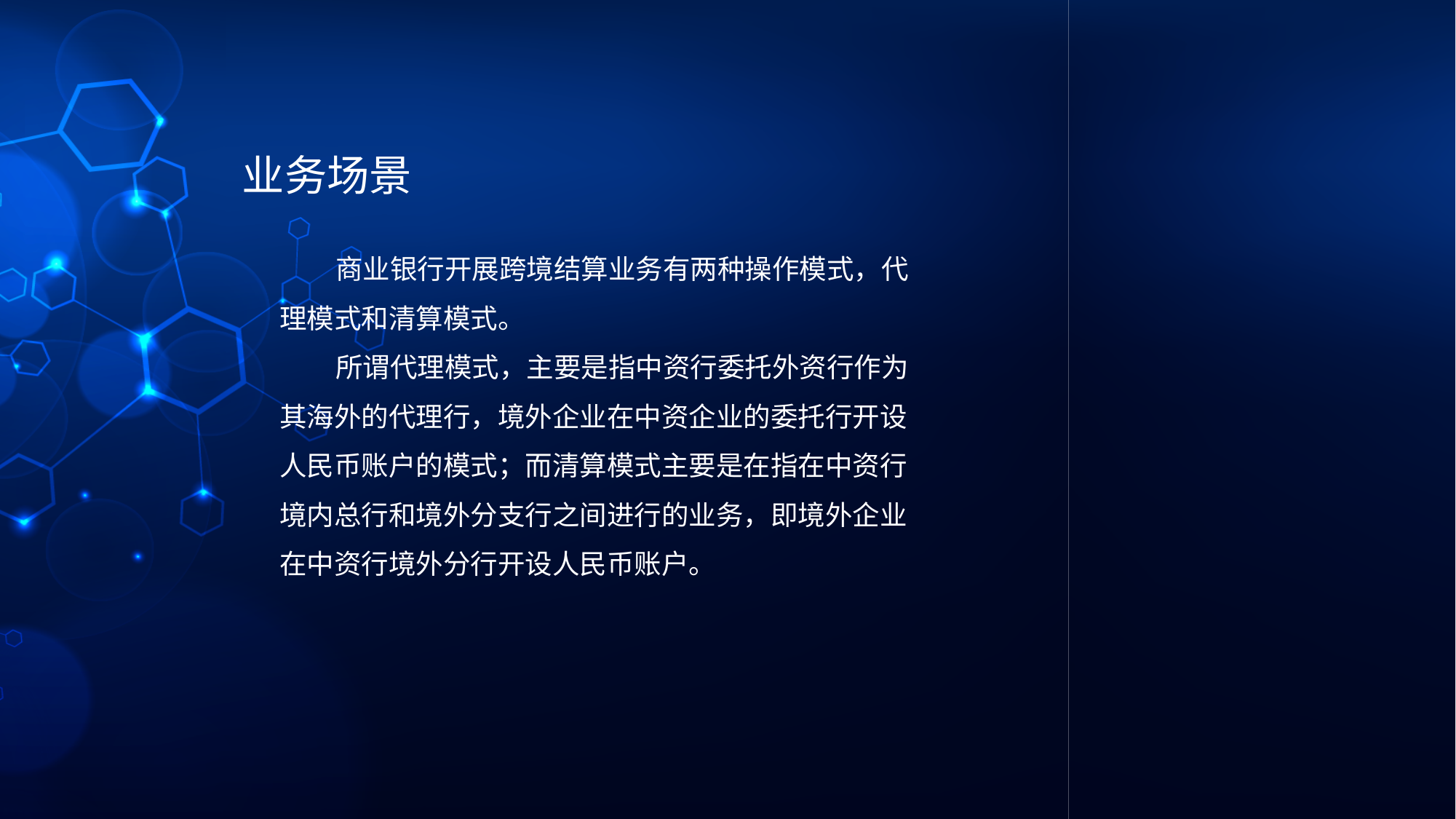

业务场景
        商业银行开展跨境结算业务有两种操作模式，代理模式和清算模式。
        所谓代理模式，主要是指中资行委托外资行作为其海外的代理行，境外企业在中资企业的委托行开设人民币账户的模式；而清算模式主要是在指在中资行境内总行和境外分支行之间进行的业务，即境外企业在中资行境外分行开设人民币账户。